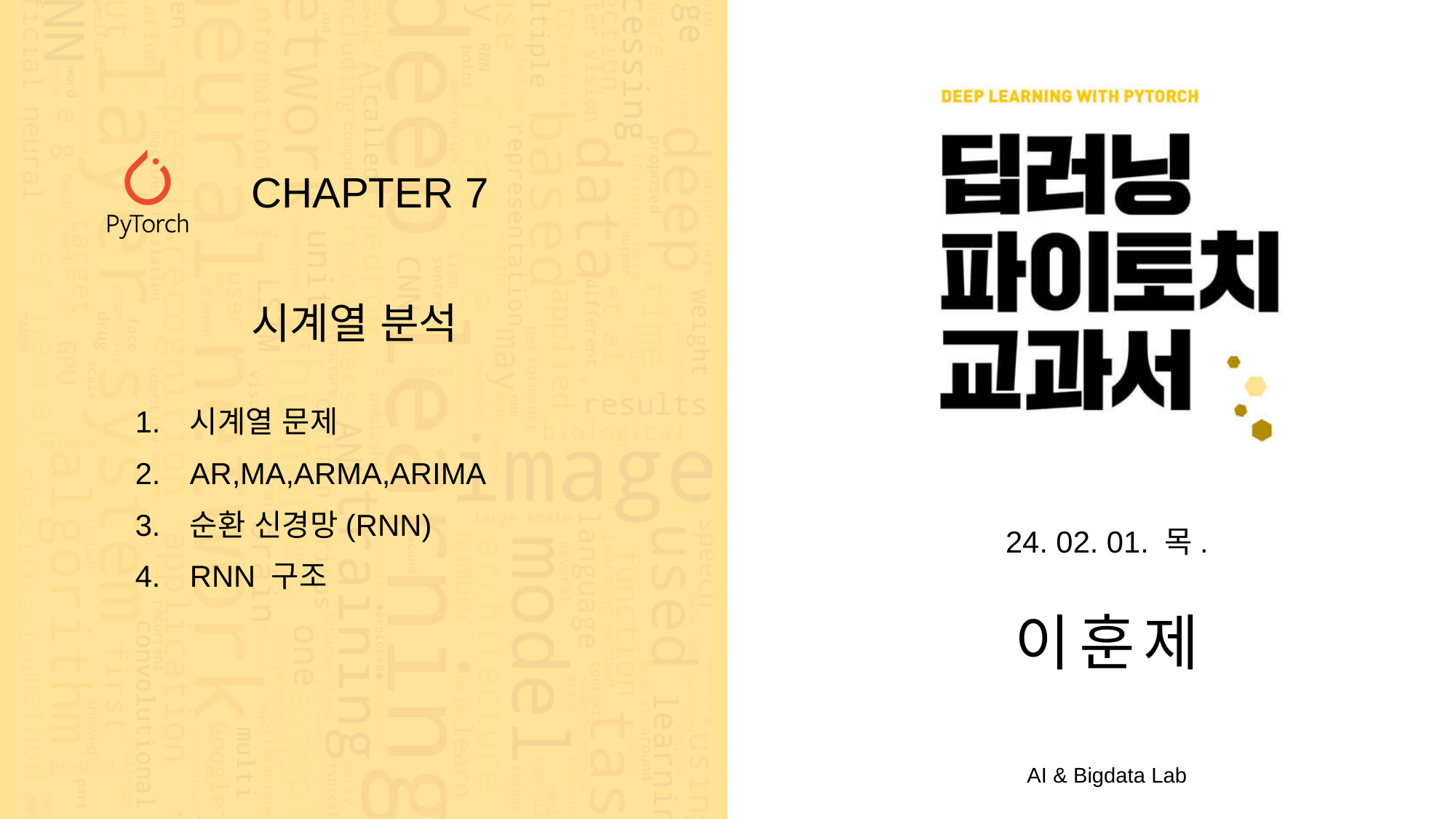

CHAPTER 7
시계열 분석
시계열 문제
AR,MA,ARMA,ARIMA
순환 신경망(RNN)
RNN 구조
24. 02. 01. 목.
이훈제